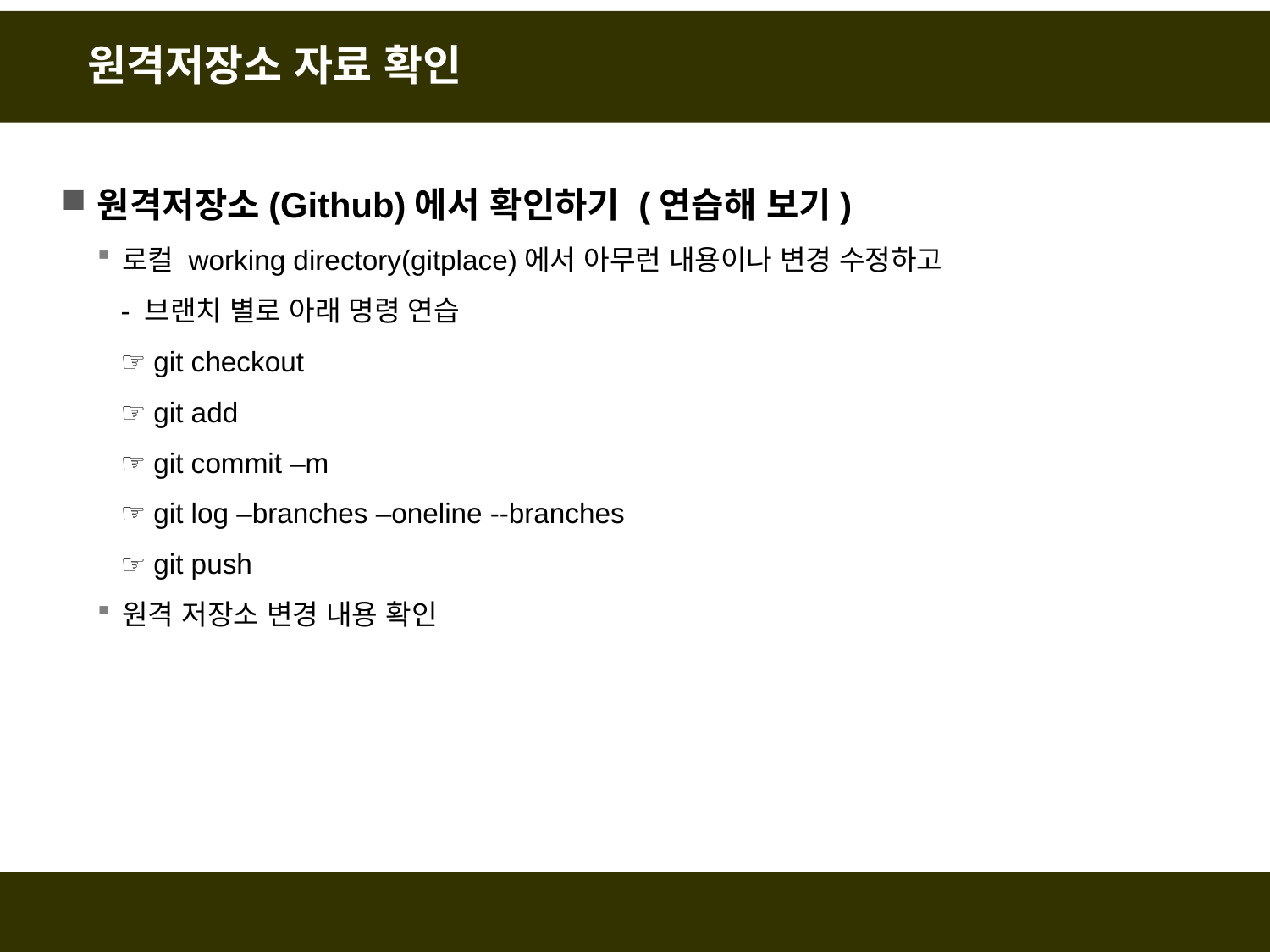

# 원격저장소 자료 확인
원격저장소(Github)에서 확인하기 (연습해 보기)
로컬 working directory(gitplace)에서 아무런 내용이나 변경 수정하고
   - 브랜치 별로 아래 명령 연습
   ☞ git checkout
   ☞ git add
   ☞ git commit –m
   ☞ git log –branches –oneline --branches
   ☞ git push
원격 저장소 변경 내용 확인